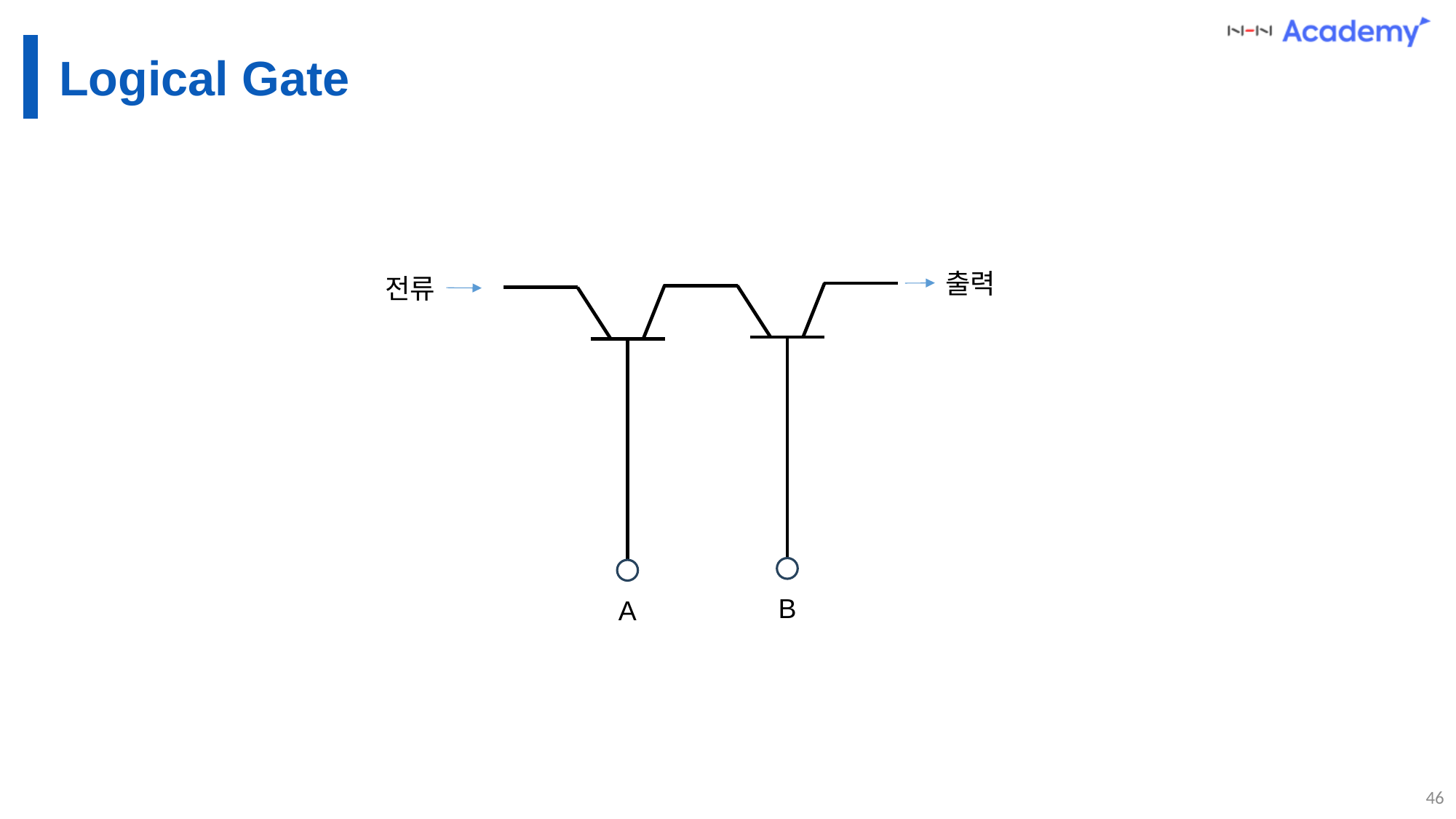

# Logical Gate
출력
전류

B
A
46